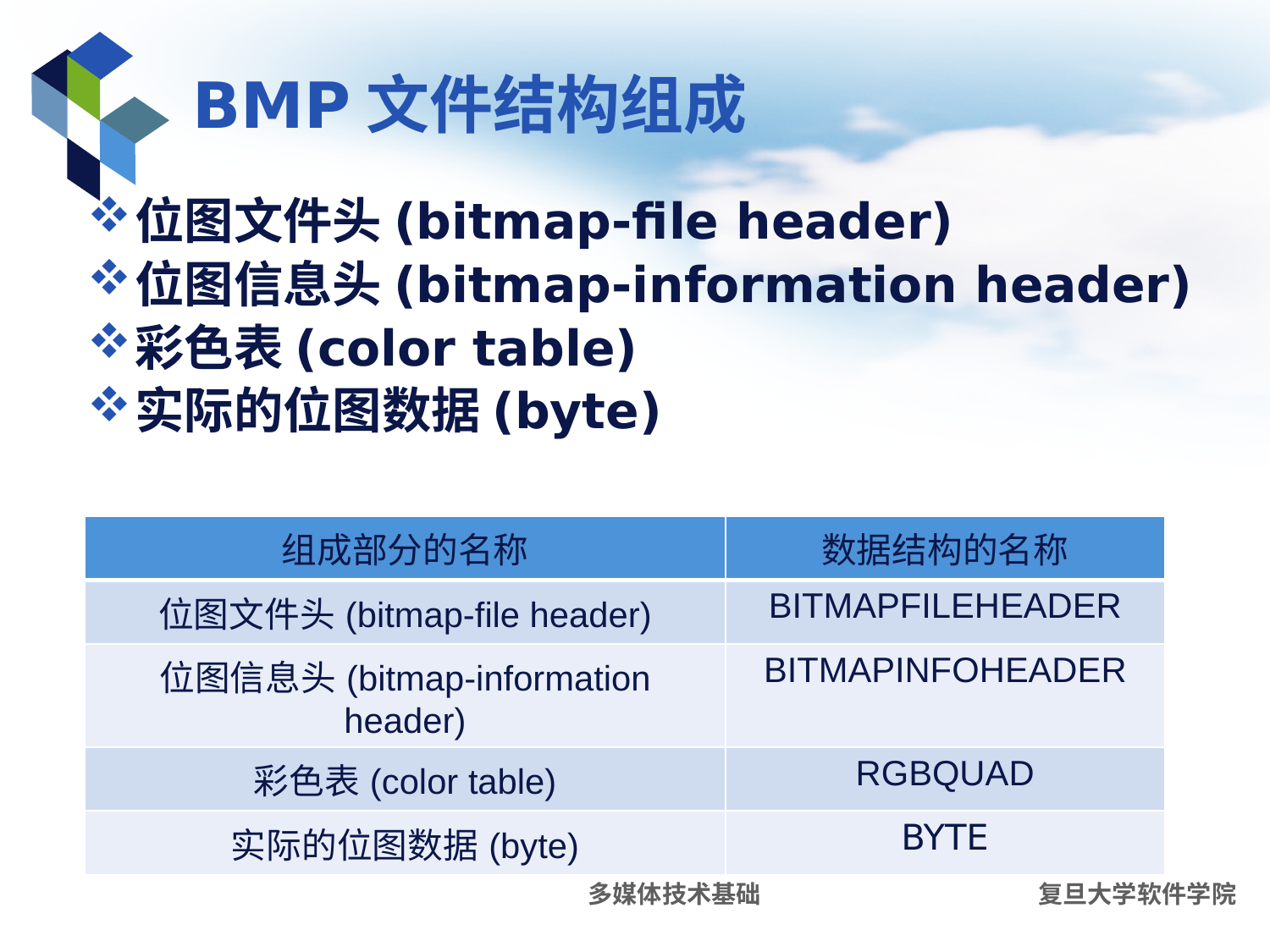

# BMP文件结构组成
位图文件头(bitmap-file header)
位图信息头(bitmap-information header)
彩色表(color table)
实际的位图数据(byte)
| 组成部分的名称 | 数据结构的名称 |
| --- | --- |
| 位图文件头(bitmap-file header) | BITMAPFILEHEADER |
| 位图信息头(bitmap-information header) | BITMAPINFOHEADER |
| 彩色表(color table) | RGBQUAD |
| 实际的位图数据(byte) | BYTE |
多媒体技术基础